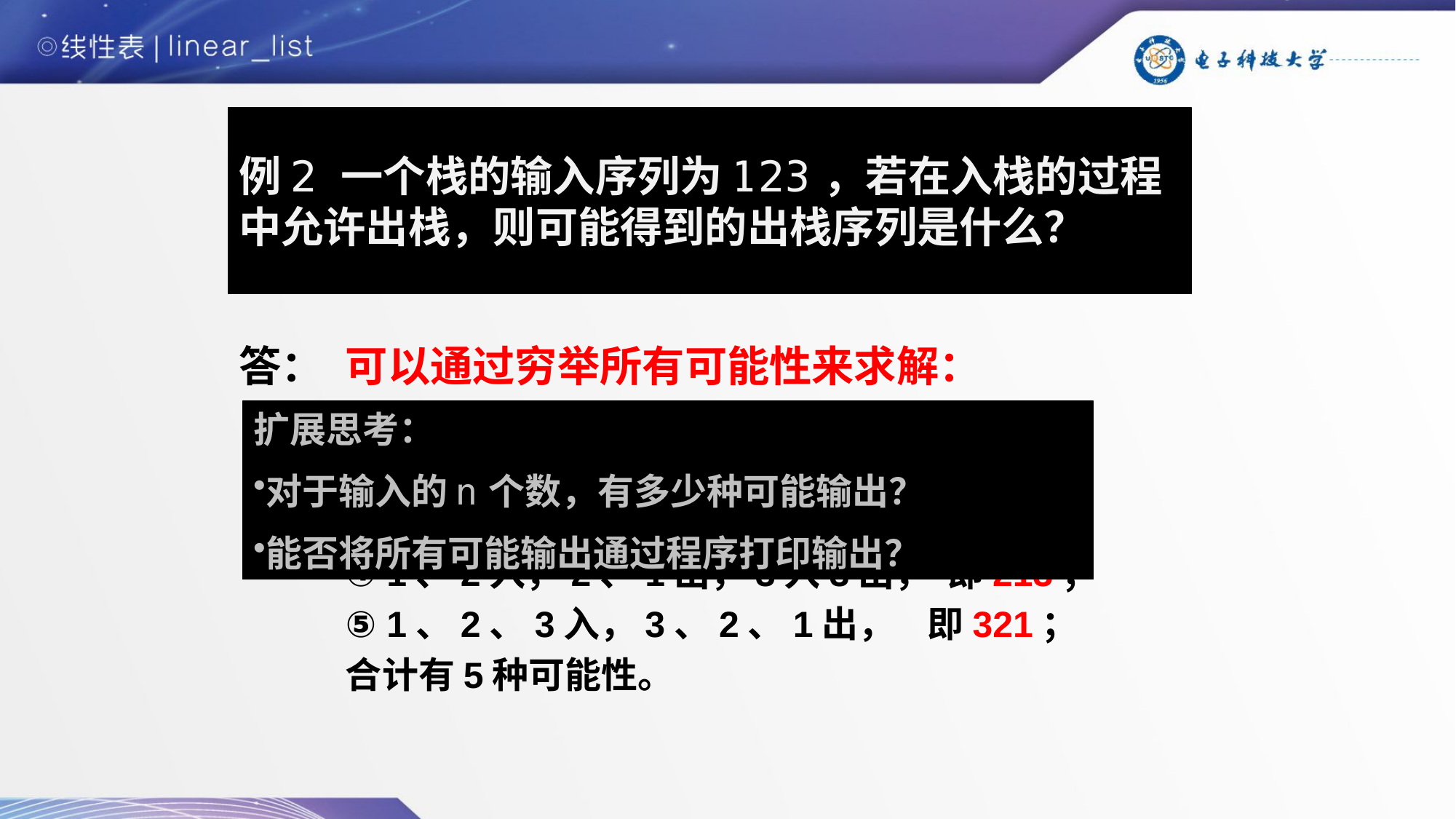

例2 一个栈的输入序列为123，若在入栈的过程中允许出栈，则可能得到的出栈序列是什么？
答：
可以通过穷举所有可能性来求解：
① 1入1出， 2入2出，3入3出， 即123；
② 1入1出， 2、3入3、2出，   即132；
③ 1、2入，2出， 3入3出，    即231；
④ 1、2入，2、1出，3入3出，  即213；
⑤ 1、2、3入，3、2、1出，    即321；
合计有5种可能性。
扩展思考：
对于输入的n个数，有多少种可能输出？
能否将所有可能输出通过程序打印输出？